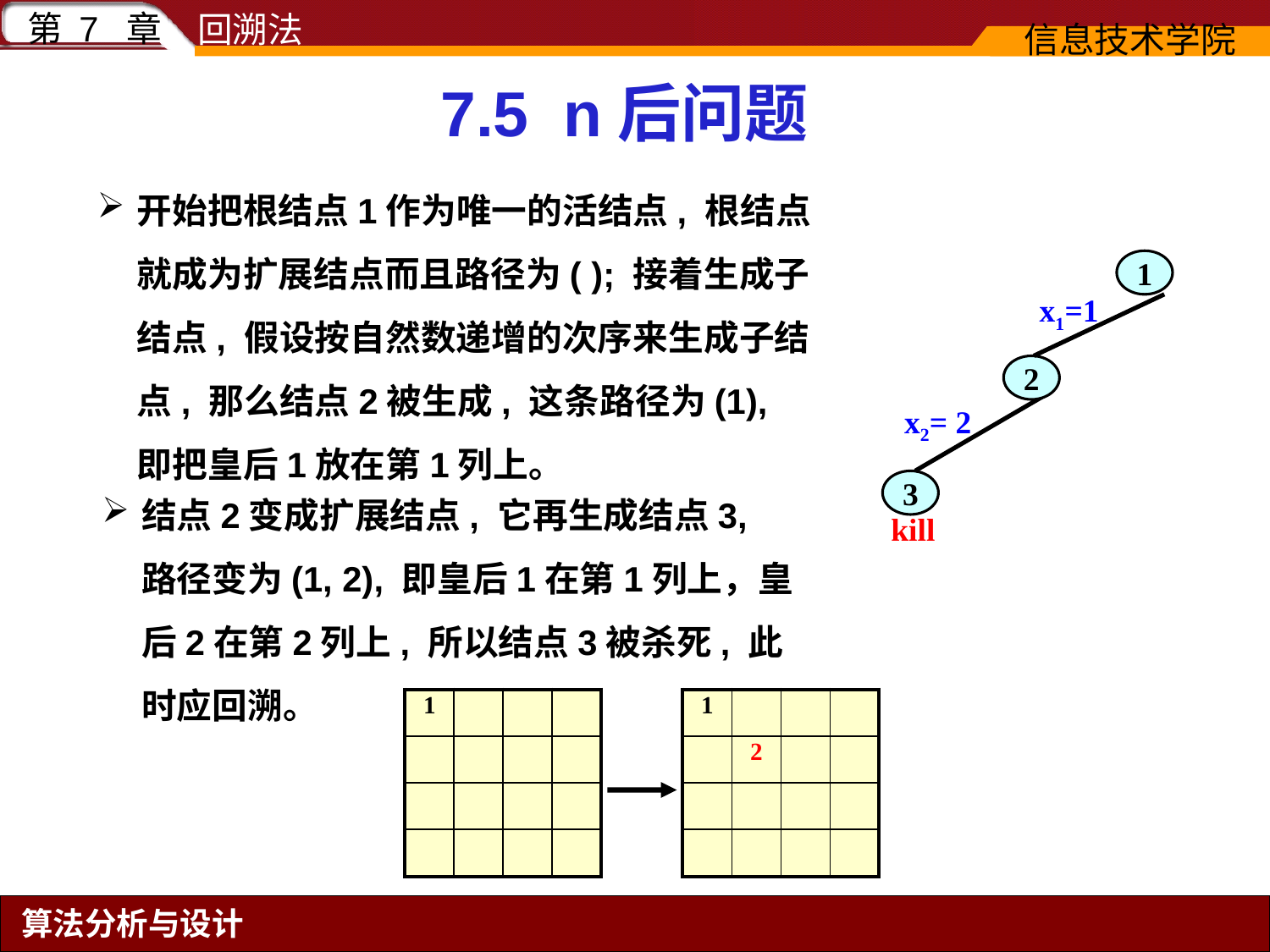

7.5  n后问题
开始把根结点1作为唯一的活结点, 根结点就成为扩展结点而且路径为( ); 接着生成子结点, 假设按自然数递增的次序来生成子结点, 那么结点2被生成, 这条路径为(1), 即把皇后1放在第1列上。
1
x1=1

2

x2= 2
3
结点2变成扩展结点, 它再生成结点3, 路径变为(1, 2), 即皇后1在第1列上，皇后2在第2列上, 所以结点3被杀死, 此时应回溯。
kill
| 1 |  |  |  |
| --- | --- | --- | --- |
|  |  |  |  |
|  |  |  |  |
|  |  |  |  |
| 1 |  |  |  |
| --- | --- | --- | --- |
|  | 2 |  |  |
|  |  |  |  |
|  |  |  |  |